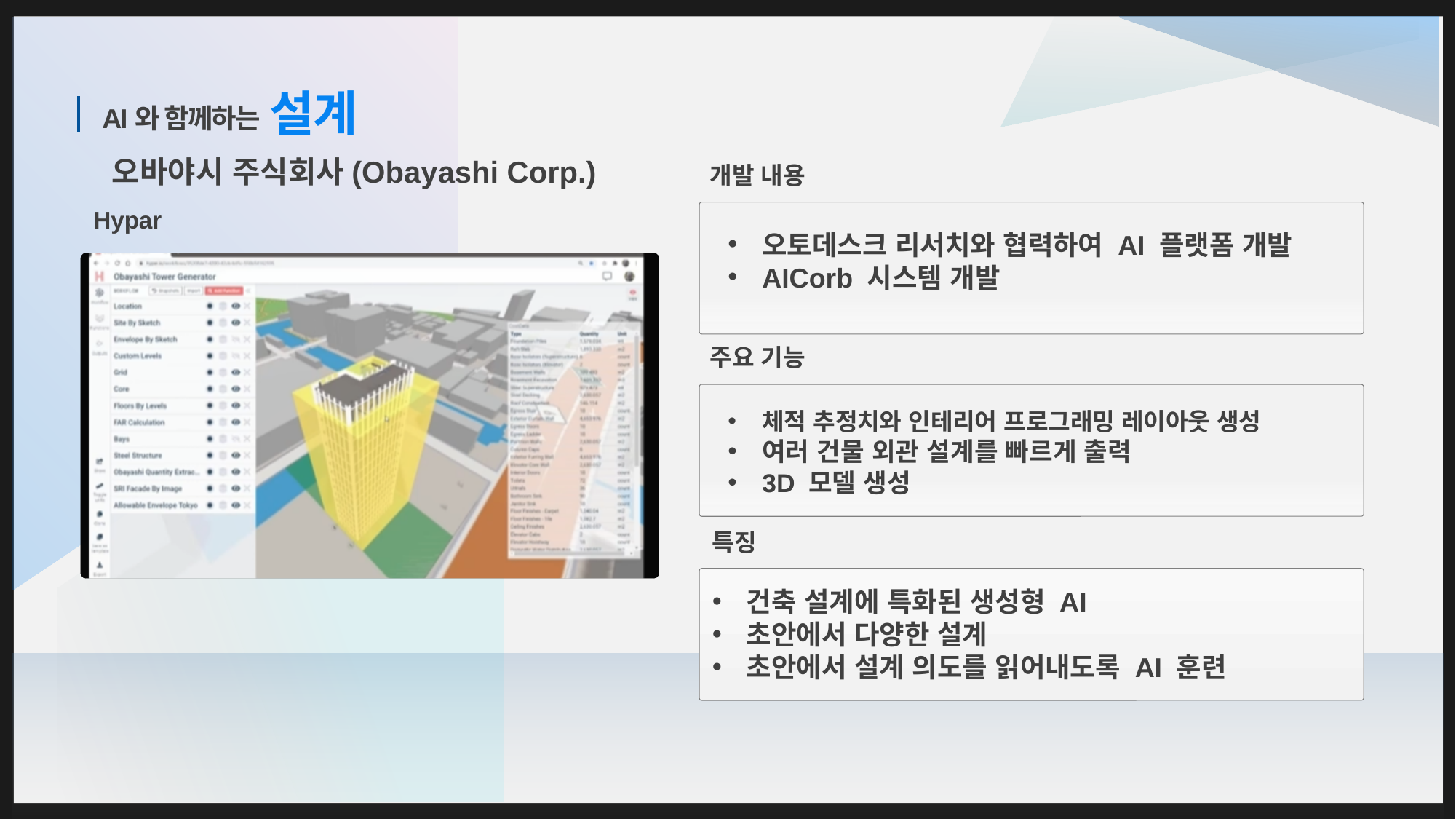

설계
# AI와 함께하는
오바야시 주식회사(Obayashi Corp.)
개발 내용
Hypar

오토데스크 리서치와 협력하여 AI 플랫폼 개발
AICorb 시스템 개발

주요 기능

체적 추정치와 인테리어 프로그래밍 레이아웃 생성
여러 건물 외관 설계를 빠르게 출력
3D 모델 생성
특징

건축 설계에 특화된 생성형 AI
초안에서 다양한 설계
초안에서 설계 의도를 읽어내도록 AI 훈련